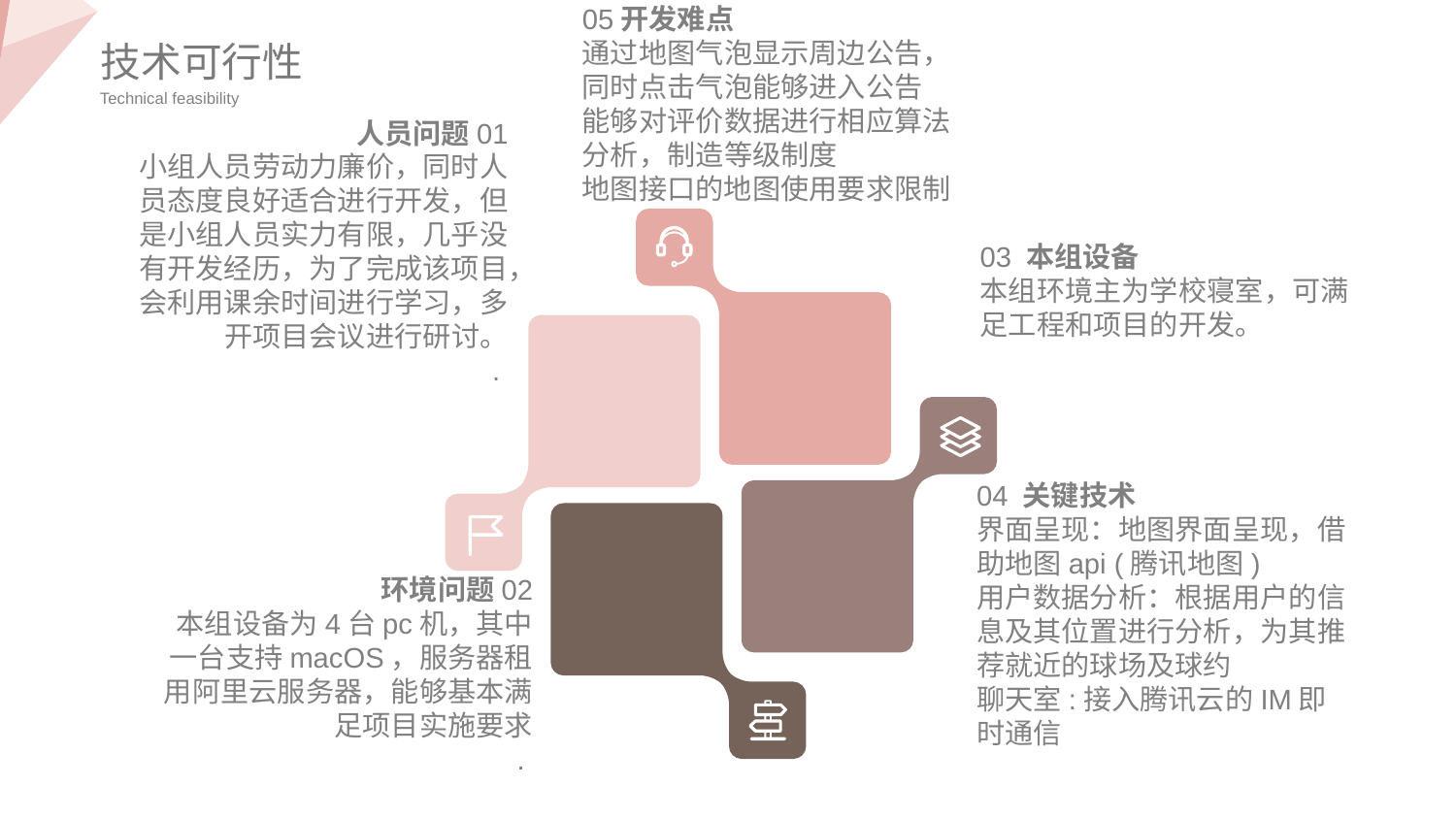

05开发难点
通过地图气泡显示周边公告，同时点击气泡能够进入公告
能够对评价数据进行相应算法分析，制造等级制度
地图接口的地图使用要求限制
技术可行性
Technical feasibility
人员问题01
小组人员劳动力廉价，同时人员态度良好适合进行开发，但是小组人员实力有限，几乎没有开发经历，为了完成该项目，会利用课余时间进行学习，多开项目会议进行研讨。
.

03 本组设备
本组环境主为学校寝室，可满足工程和项目的开发。

04 关键技术
界面呈现：地图界面呈现，借助地图api (腾讯地图)
用户数据分析：根据用户的信息及其位置进行分析，为其推荐就近的球场及球约
聊天室:接入腾讯云的IM即时通信

环境问题02
本组设备为4台pc机，其中一台支持macOS，服务器租用阿里云服务器，能够基本满足项目实施要求
.